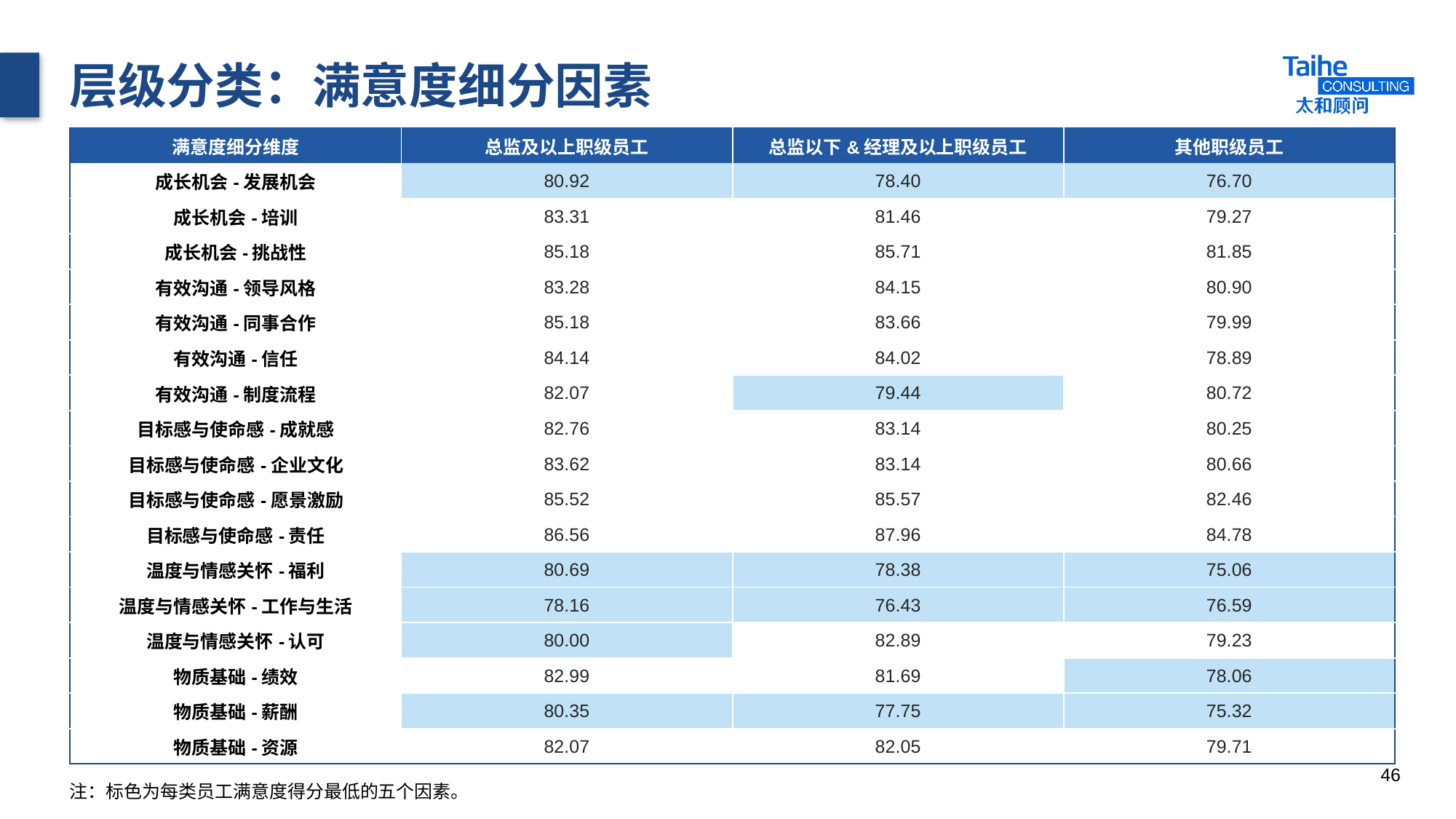

# 层级分类：满意度细分因素
| 满意度细分维度 | 总监及以上职级员工 | 总监以下&经理及以上职级员工 | 其他职级员工 |
| --- | --- | --- | --- |
| 成长机会-发展机会 | 80.92 | 78.40 | 76.70 |
| 成长机会-培训 | 83.31 | 81.46 | 79.27 |
| 成长机会-挑战性 | 85.18 | 85.71 | 81.85 |
| 有效沟通-领导风格 | 83.28 | 84.15 | 80.90 |
| 有效沟通-同事合作 | 85.18 | 83.66 | 79.99 |
| 有效沟通-信任 | 84.14 | 84.02 | 78.89 |
| 有效沟通-制度流程 | 82.07 | 79.44 | 80.72 |
| 目标感与使命感-成就感 | 82.76 | 83.14 | 80.25 |
| 目标感与使命感-企业文化 | 83.62 | 83.14 | 80.66 |
| 目标感与使命感-愿景激励 | 85.52 | 85.57 | 82.46 |
| 目标感与使命感-责任 | 86.56 | 87.96 | 84.78 |
| 温度与情感关怀-福利 | 80.69 | 78.38 | 75.06 |
| 温度与情感关怀-工作与生活 | 78.16 | 76.43 | 76.59 |
| 温度与情感关怀-认可 | 80.00 | 82.89 | 79.23 |
| 物质基础-绩效 | 82.99 | 81.69 | 78.06 |
| 物质基础-薪酬 | 80.35 | 77.75 | 75.32 |
| 物质基础-资源 | 82.07 | 82.05 | 79.71 |
46
注：标色为每类员工满意度得分最低的五个因素。